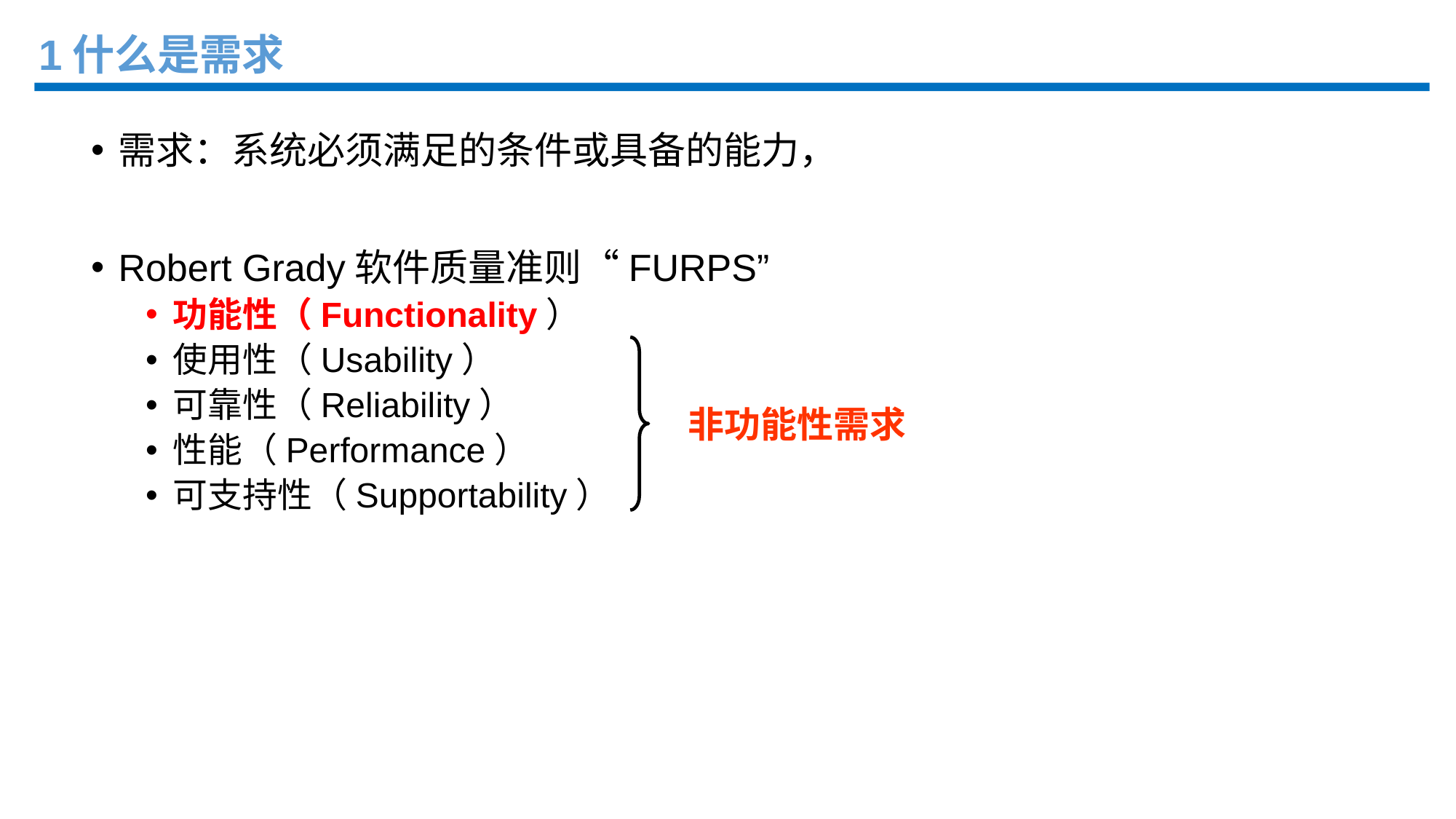

1什么是需求
需求：系统必须满足的条件或具备的能力，

Robert Grady软件质量准则“FURPS”
功能性（Functionality）
使用性（Usability）
可靠性（Reliability）
性能（Performance）
可支持性（Supportability）

非功能性需求